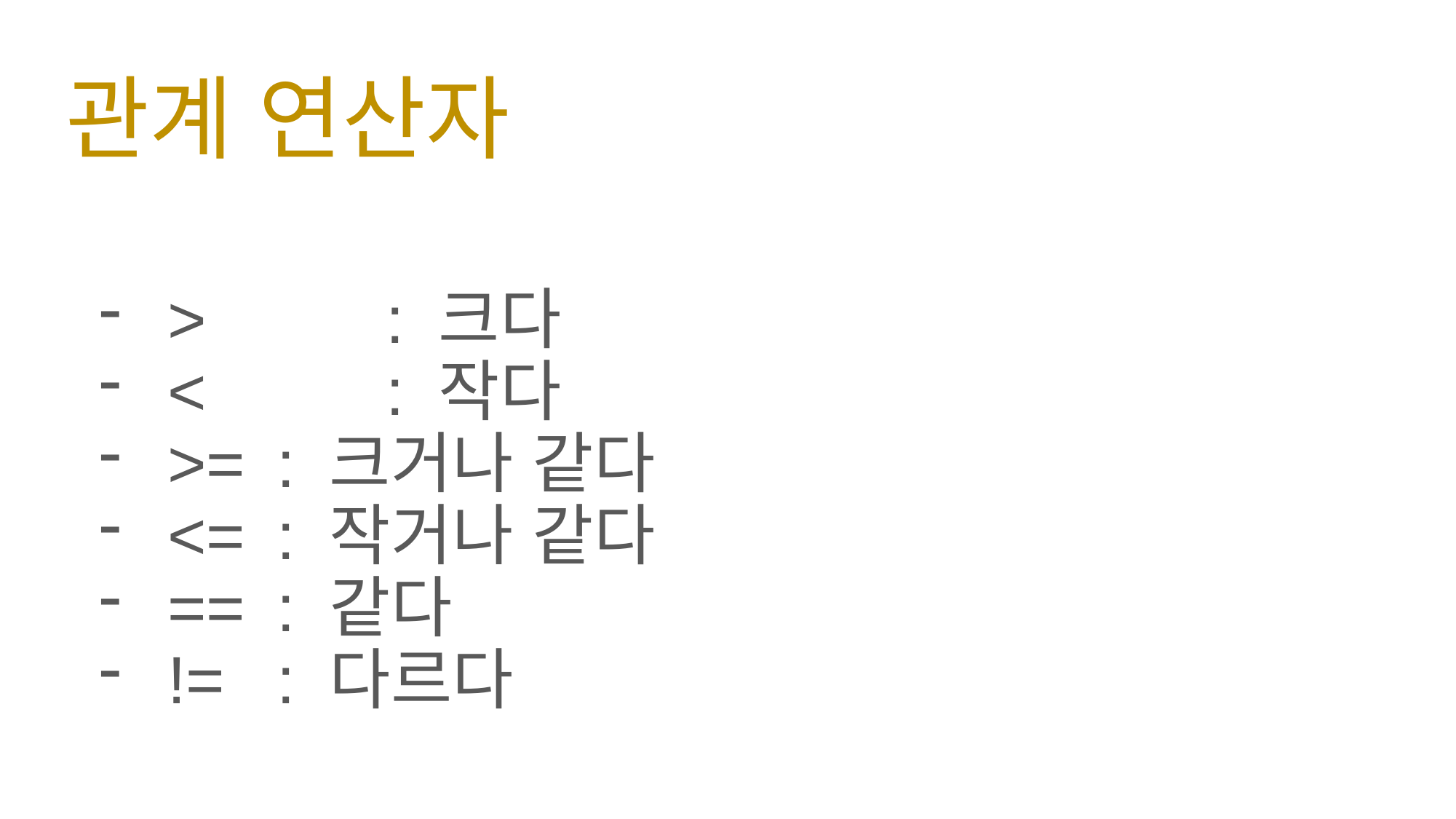

# 관계 연산자
>		: 크다
<		: 작다
>=	: 크거나 같다
<=	: 작거나 같다
==	: 같다
!=	: 다르다